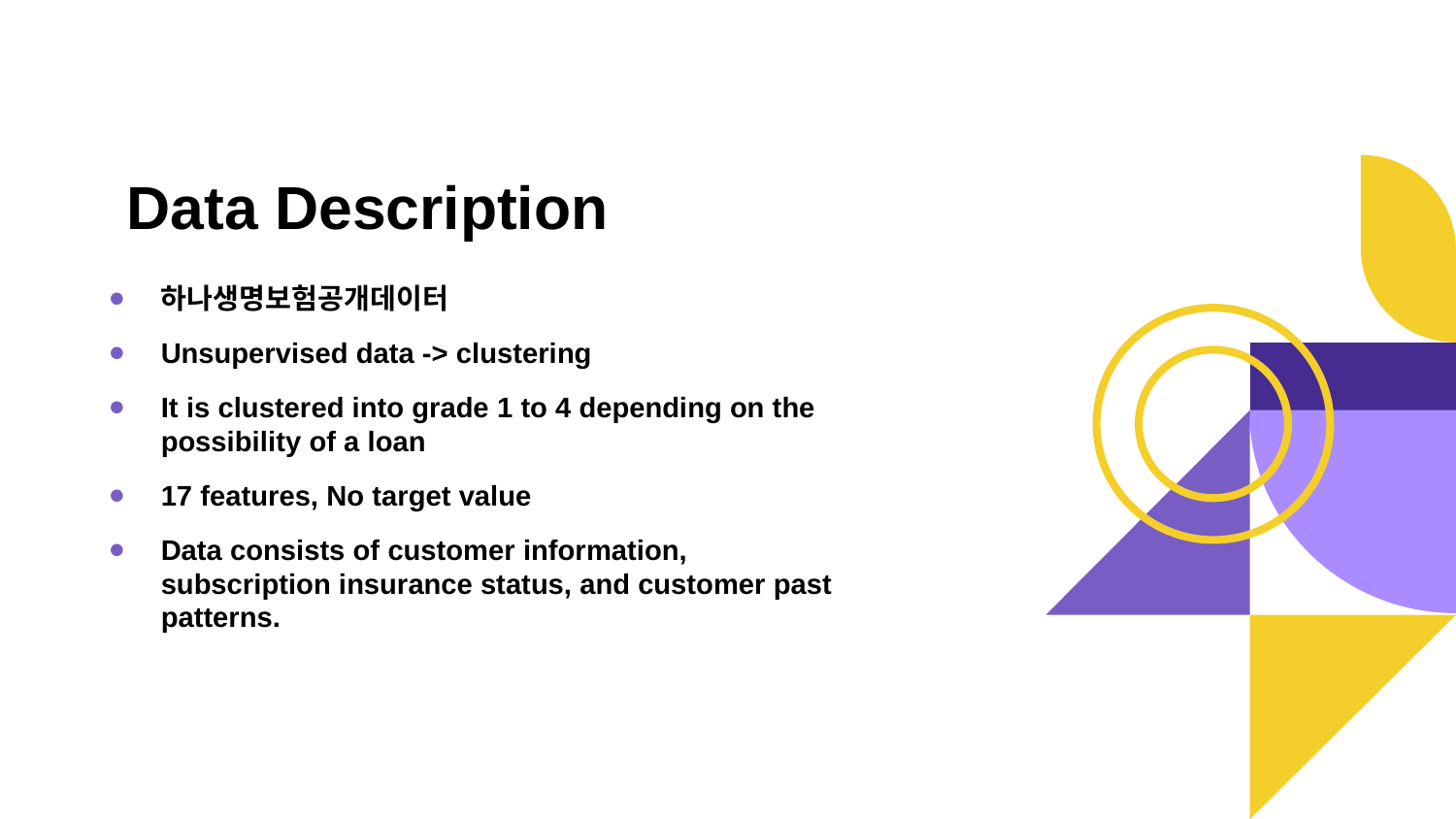

# Data Description
하나생명보험공개데이터
Unsupervised data -> clustering
It is clustered into grade 1 to 4 depending on the possibility of a loan
17 features, No target value
Data consists of customer information, subscription insurance status, and customer past patterns.